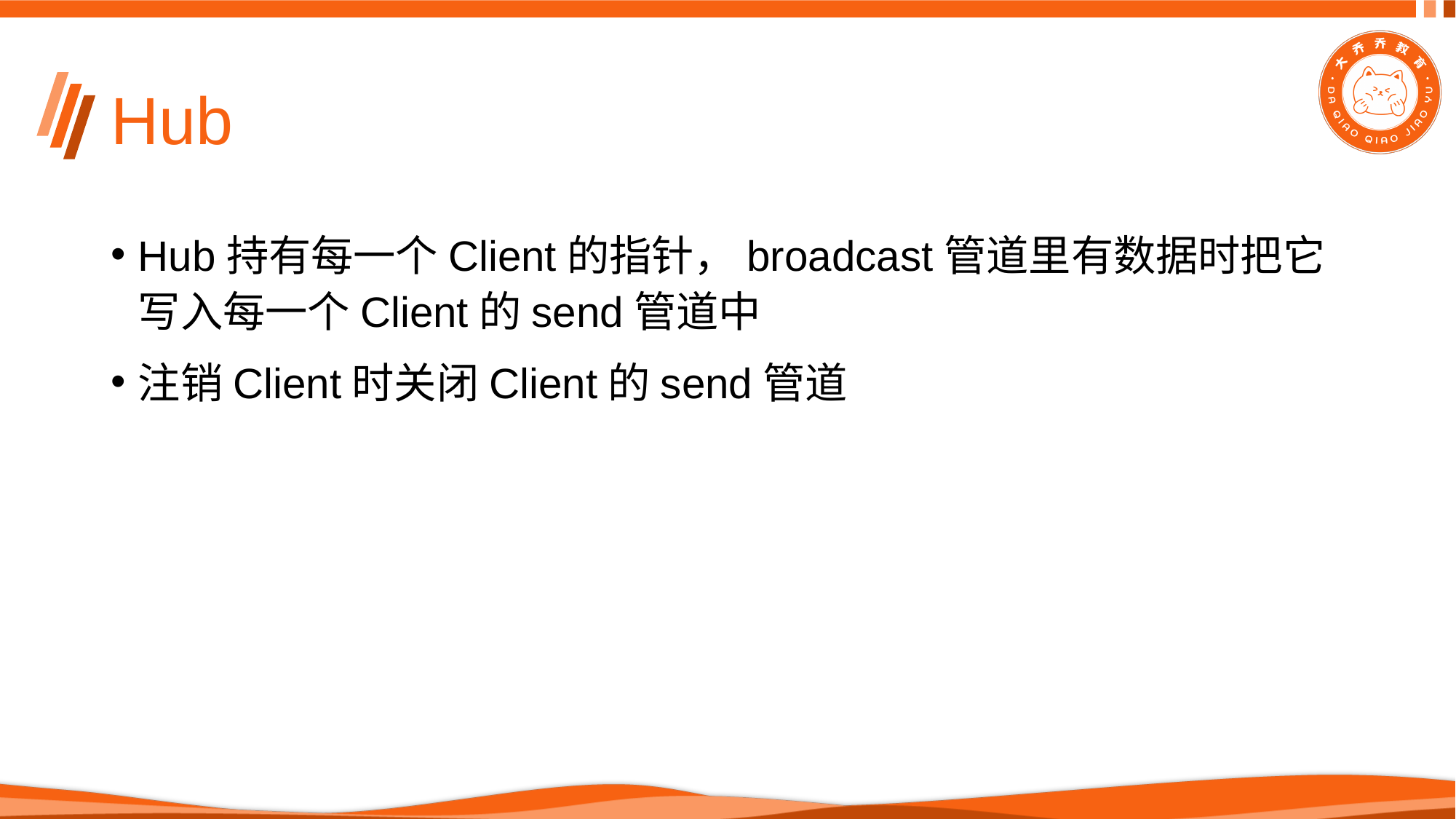

# Hub
Hub持有每一个Client的指针，broadcast管道里有数据时把它写入每一个Client的send管道中
注销Client时关闭Client的send管道